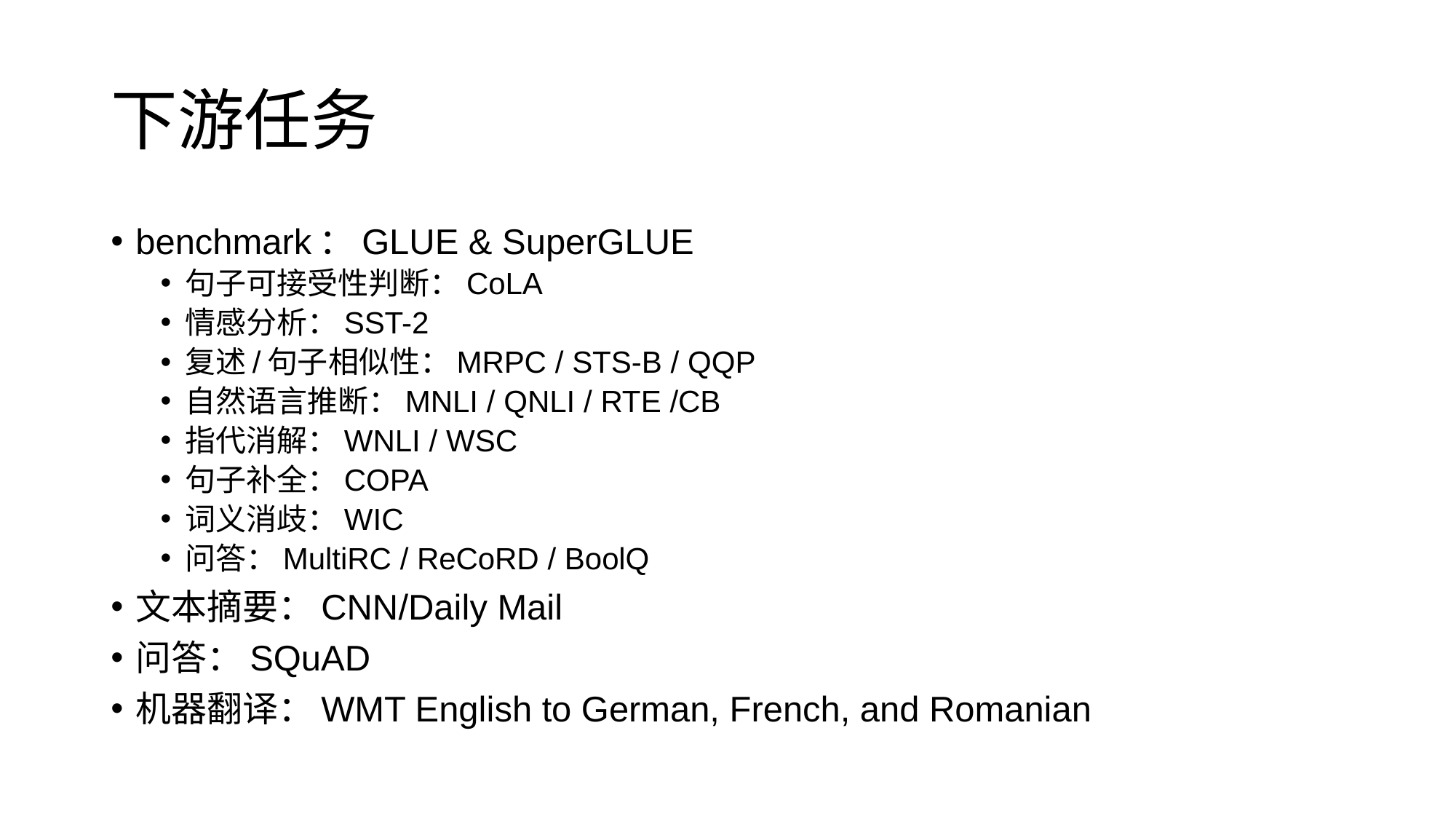

# 下游任务
benchmark：GLUE & SuperGLUE
句子可接受性判断：CoLA
情感分析：SST-2
复述/句子相似性：MRPC / STS-B / QQP
自然语言推断：MNLI / QNLI / RTE /CB
指代消解：WNLI / WSC
句子补全：COPA
词义消歧：WIC
问答：MultiRC / ReCoRD / BoolQ
文本摘要：CNN/Daily Mail
问答：SQuAD
机器翻译：WMT English to German, French, and Romanian